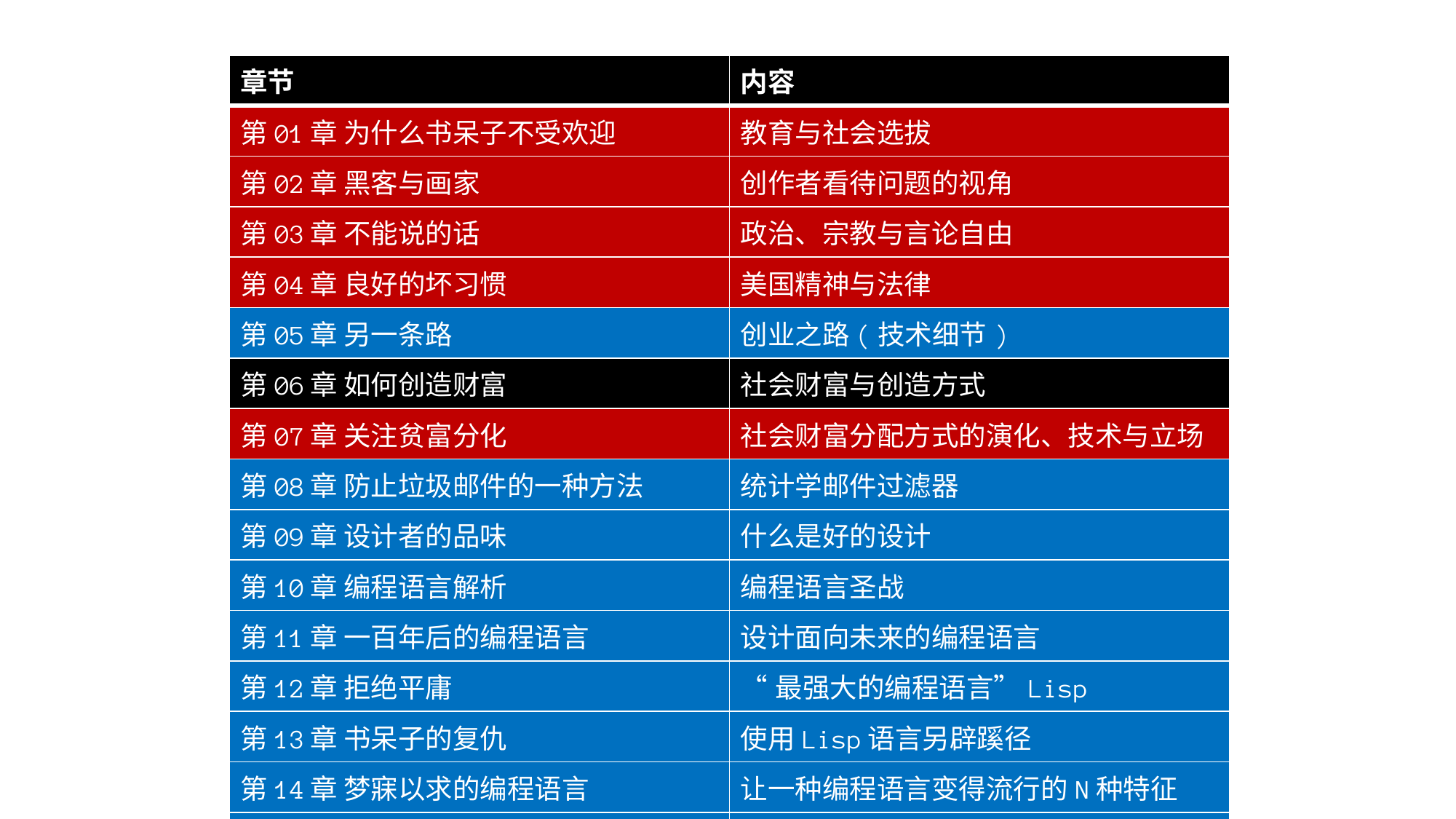

| 章节 | 内容 |
| --- | --- |
| 第01章 为什么书呆子不受欢迎 | 教育与社会选拔 |
| 第02章 黑客与画家 | 创作者看待问题的视角 |
| 第03章 不能说的话 | 政治、宗教与言论自由 |
| 第04章 良好的坏习惯 | 美国精神与法律 |
| 第05章 另一条路 | 创业之路(技术细节) |
| 第06章 如何创造财富 | 社会财富与创造方式 |
| 第07章 关注贫富分化 | 社会财富分配方式的演化、技术与立场 |
| 第08章 防止垃圾邮件的一种方法 | 统计学邮件过滤器 |
| 第09章 设计者的品味 | 什么是好的设计 |
| 第10章 编程语言解析 | 编程语言圣战 |
| 第11章 一百年后的编程语言 | 设计面向未来的编程语言 |
| 第12章 拒绝平庸 | “最强大的编程语言”Lisp |
| 第13章 书呆子的复仇 | 使用Lisp语言另辟蹊径 |
| 第14章 梦寐以求的编程语言 | 让一种编程语言变得流行的N种特征 |
| 第15章 设计与研究 | 优秀的程序设计 |